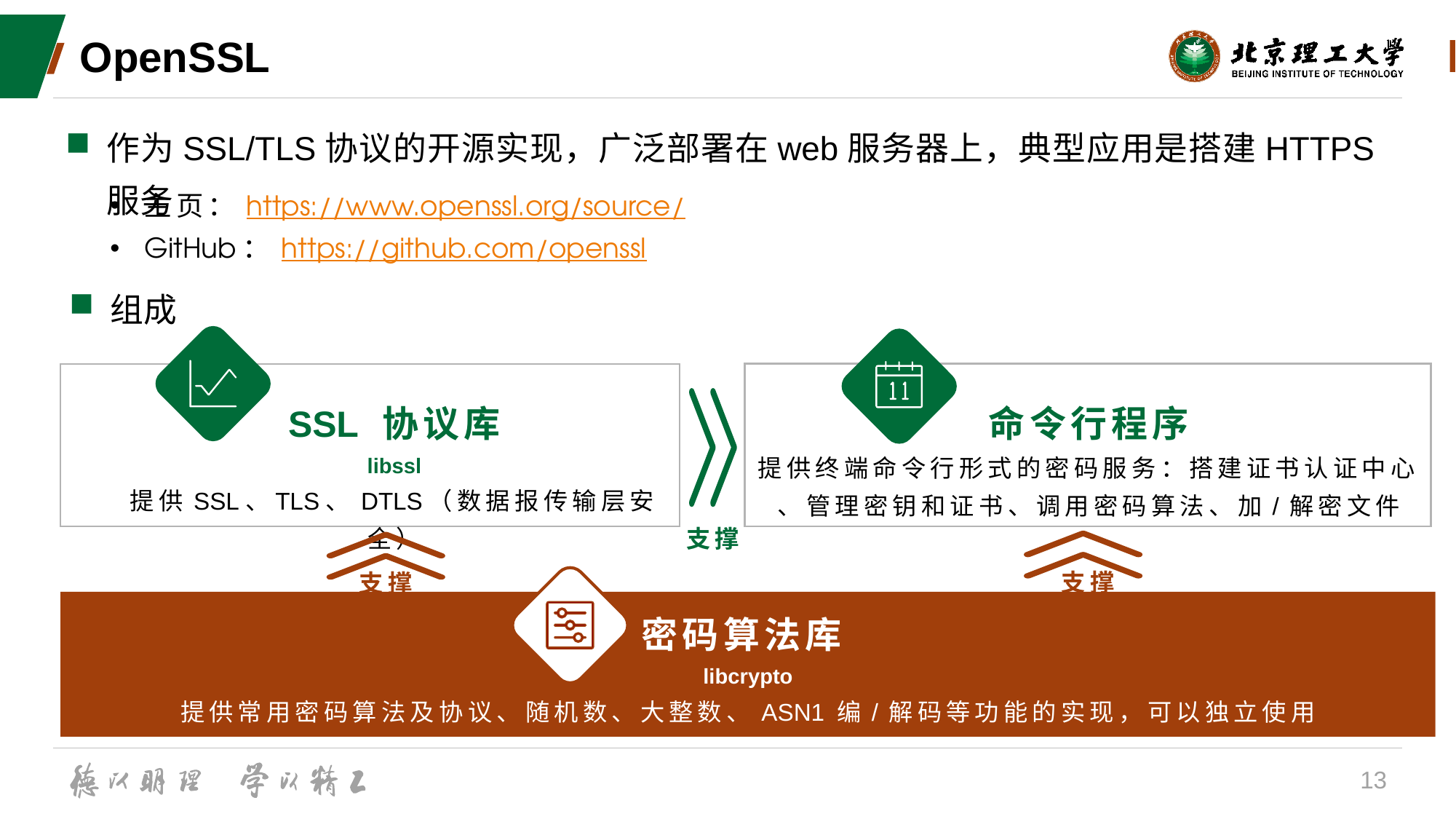

# OpenSSL
作为SSL/TLS协议的开源实现，广泛部署在web服务器上，典型应用是搭建HTTPS服务
主页：https://www.openssl.org/source/
GitHub：https://github.com/openssl
组成

SSL 协议库
libssl
提供SSL、TLS、 DTLS（数据报传输层安全）

命令行程序
提供终端命令行形式的密码服务：搭建证书认证中心 、管理密钥和证书、调用密码算法、加/解密文件

支撑

支撑

支撑

密码算法库
libcrypto
提供常用密码算法及协议、随机数、大整数、ASN1 编/解码等功能的实现，可以独立使用